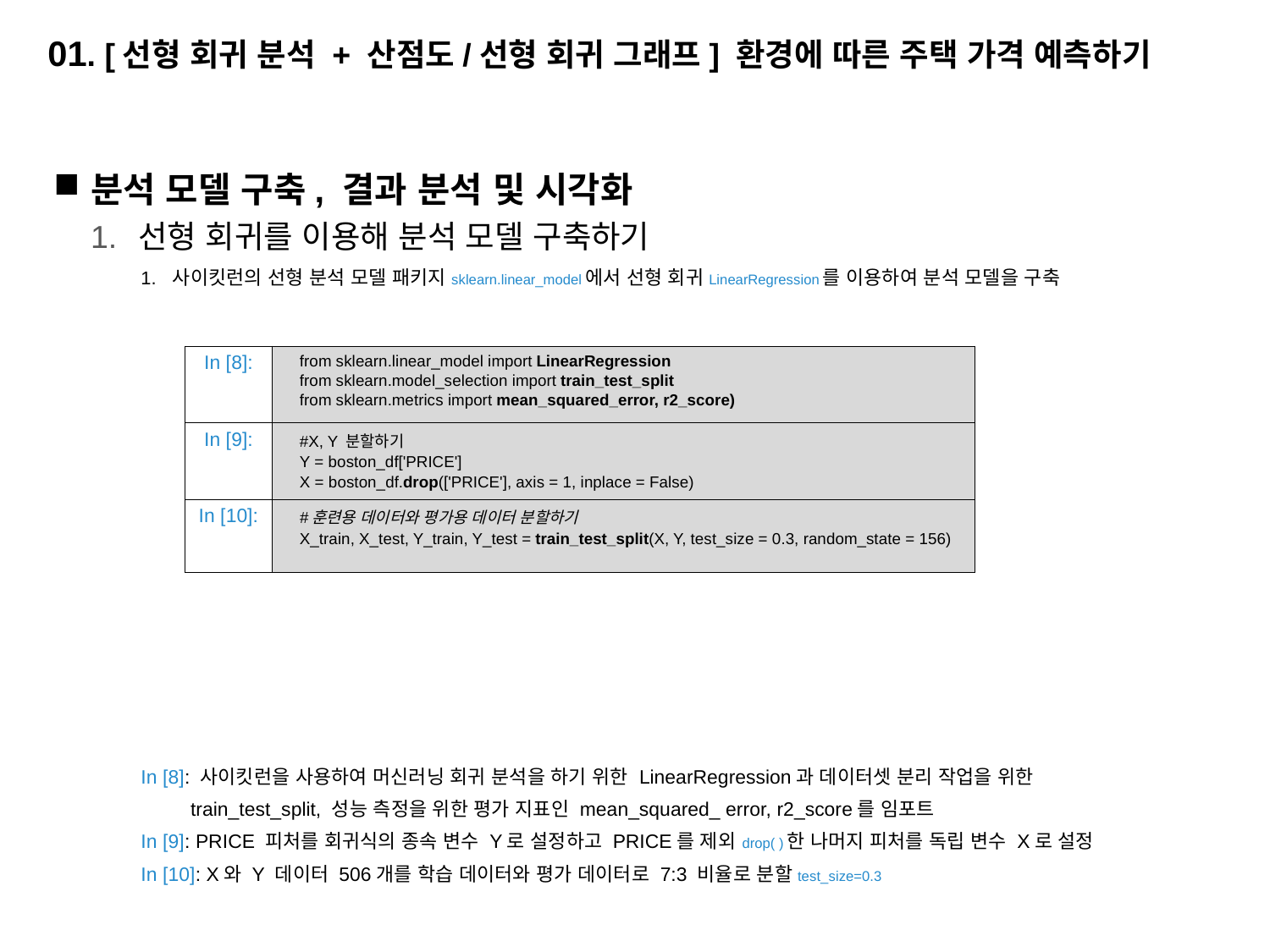

# 01. [선형 회귀 분석 + 산점도/선형 회귀 그래프] 환경에 따른 주택 가격 예측하기
분석 모델 구축, 결과 분석 및 시각화
선형 회귀를 이용해 분석 모델 구축하기
사이킷런의 선형 분석 모델 패키지sklearn.linear_model에서 선형 회귀LinearRegression를 이용하여 분석 모델을 구축

In [8]: 사이킷런을 사용하여 머신러닝 회귀 분석을 하기 위한 LinearRegression과 데이터셋 분리 작업을 위한
         train_test_split, 성능 측정을 위한 평가 지표인 mean_squared_ error, r2_score를 임포트
In [9]: PRICE 피처를 회귀식의 종속 변수 Y로 설정하고 PRICE를 제외 drop( )한 나머지 피처를 독립 변수 X로 설정
In [10]: X와 Y 데이터 506개를 학습 데이터와 평가 데이터로 7:3 비율로 분할test_size=0.3

| In [8]: | from sklearn.linear\_model import LinearRegression from sklearn.model\_selection import train\_test\_split from sklearn.metrics import mean\_squared\_error, r2\_score) |
| --- | --- |
| In [9]: | #X, Y 분할하기 Y = boston\_df['PRICE'] X = boston\_df.drop(['PRICE'], axis = 1, inplace = False) |
| In [10]: | #훈련용 데이터와 평가용 데이터 분할하기 X\_train, X\_test, Y\_train, Y\_test = train\_test\_split(X, Y, test\_size = 0.3, random\_state = 156) |